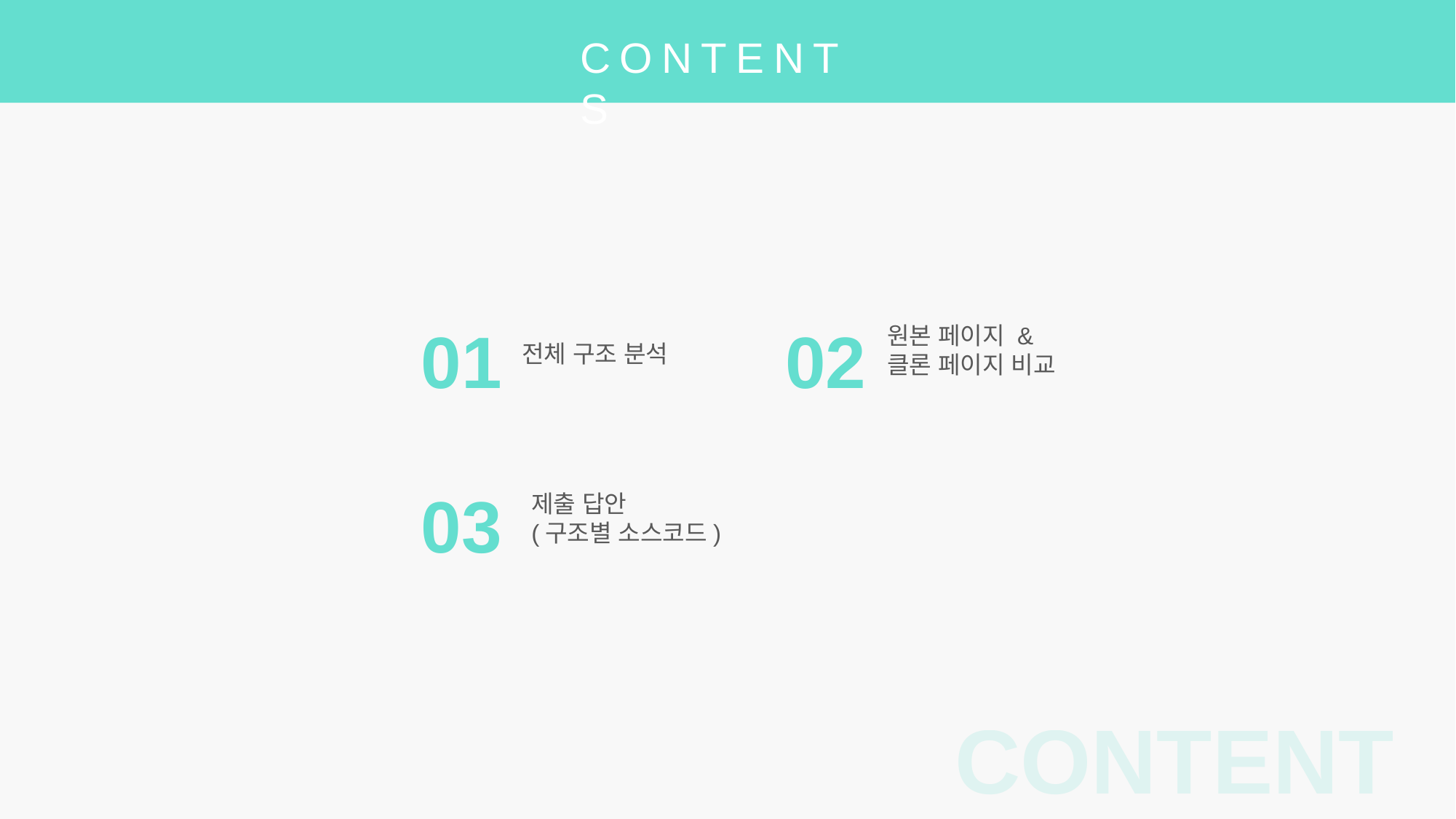

CONTENTS
01
전체 구조 분석
02
원본 페이지 &
클론 페이지 비교
03
제출 답안
(구조별 소스코드)
CONTENTS